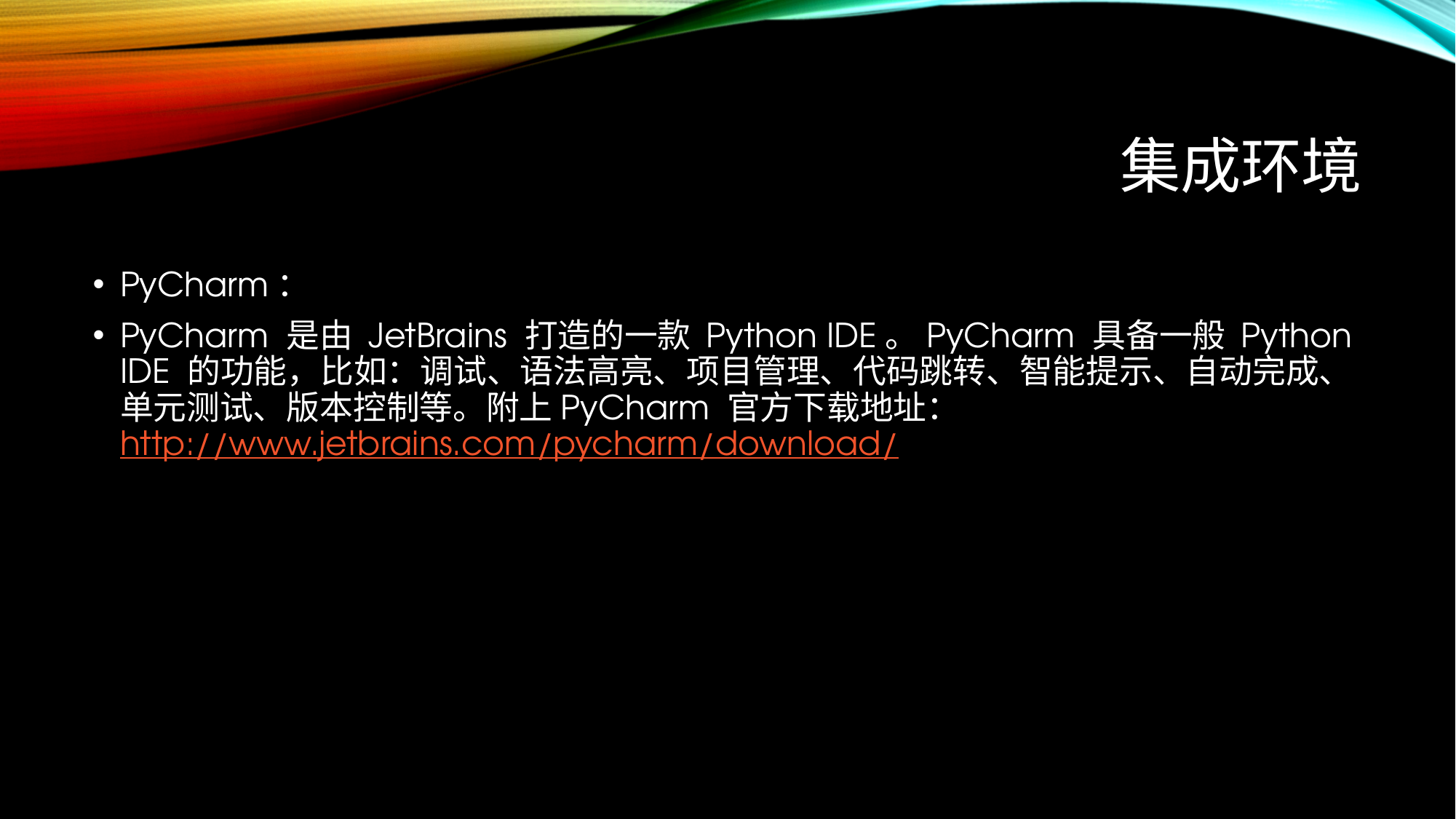

# 集成环境
PyCharm：
PyCharm 是由 JetBrains 打造的一款 Python IDE。PyCharm 具备一般 Python IDE 的功能，比如：调试、语法高亮、项目管理、代码跳转、智能提示、自动完成、单元测试、版本控制等。附上PyCharm 官方下载地址：http://www.jetbrains.com/pycharm/download/